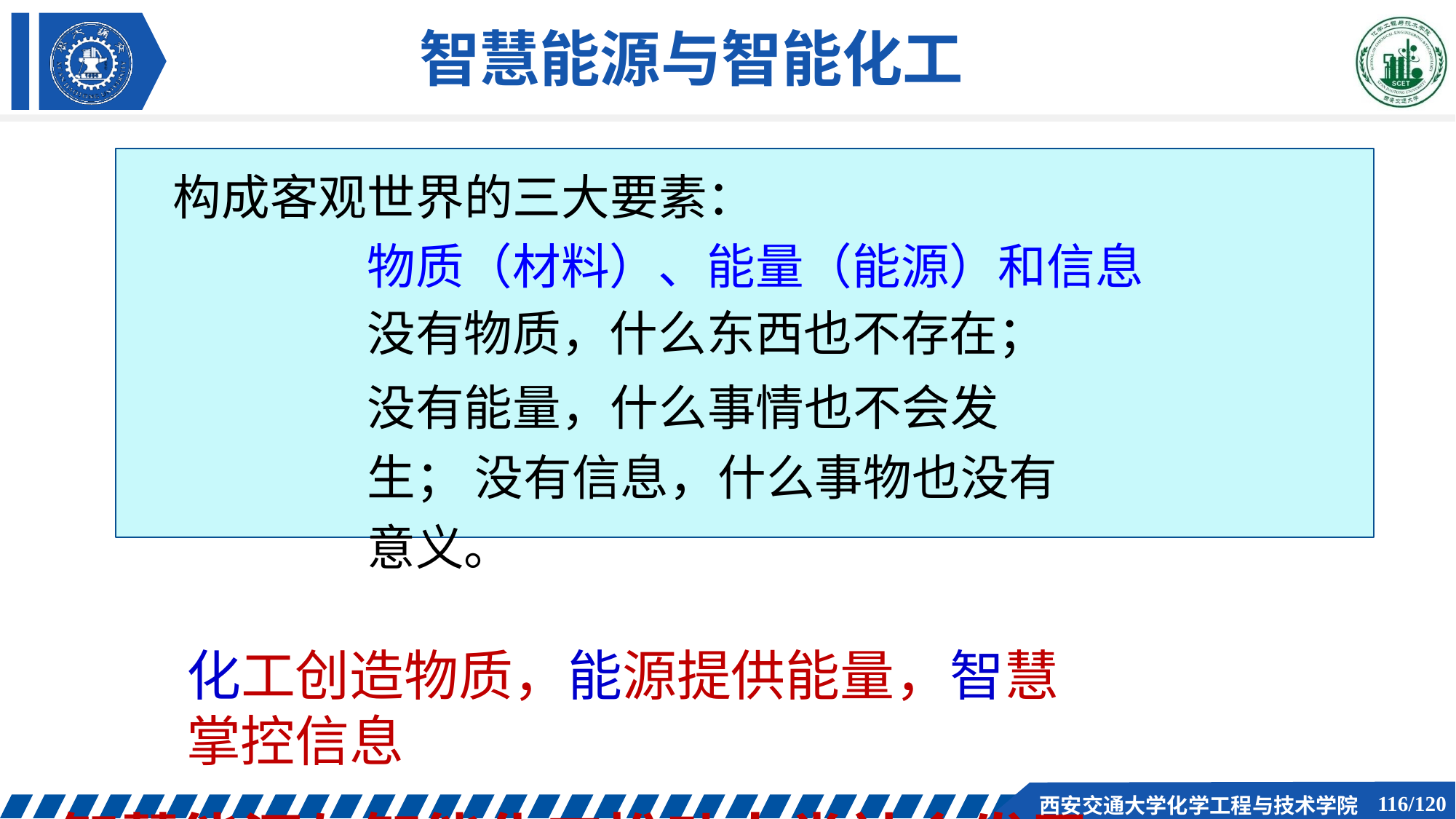

# 智慧能源与智能化工

构成客观世界的三大要素：
物质（材料）、能量（能源）和信息 没有物质，什么东西也不存在；
没有能量，什么事情也不会发生； 没有信息，什么事物也没有意义。

化工创造物质，能源提供能量，智慧掌控信息
智慧能源与智能化工推动人类社会发展和文明进步！
116/120
西安交通大学化学工程与技术学院